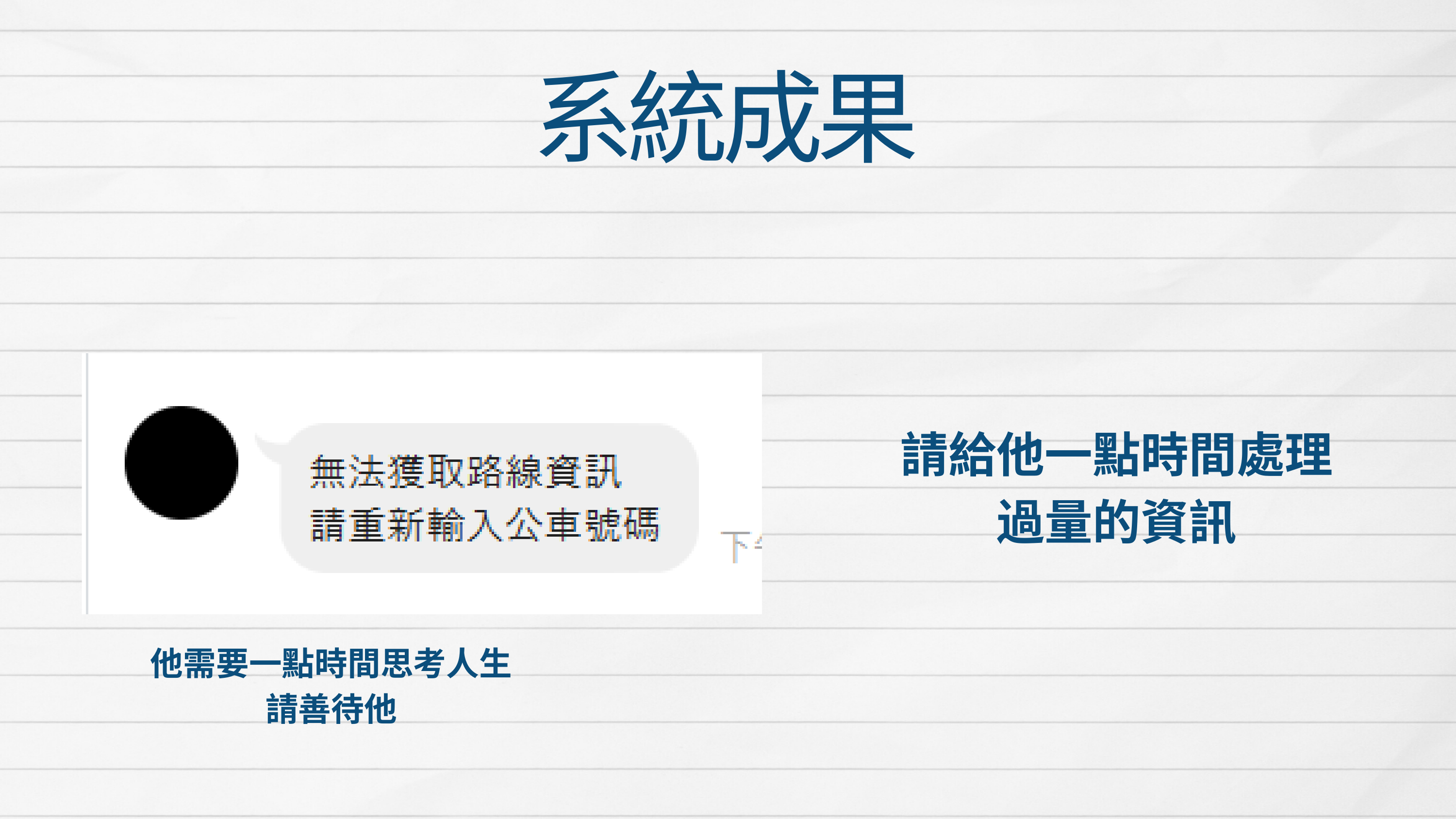

系統成果

請給他一點時間處理過量的資訊
他需要一點時間思考人生
請善待他